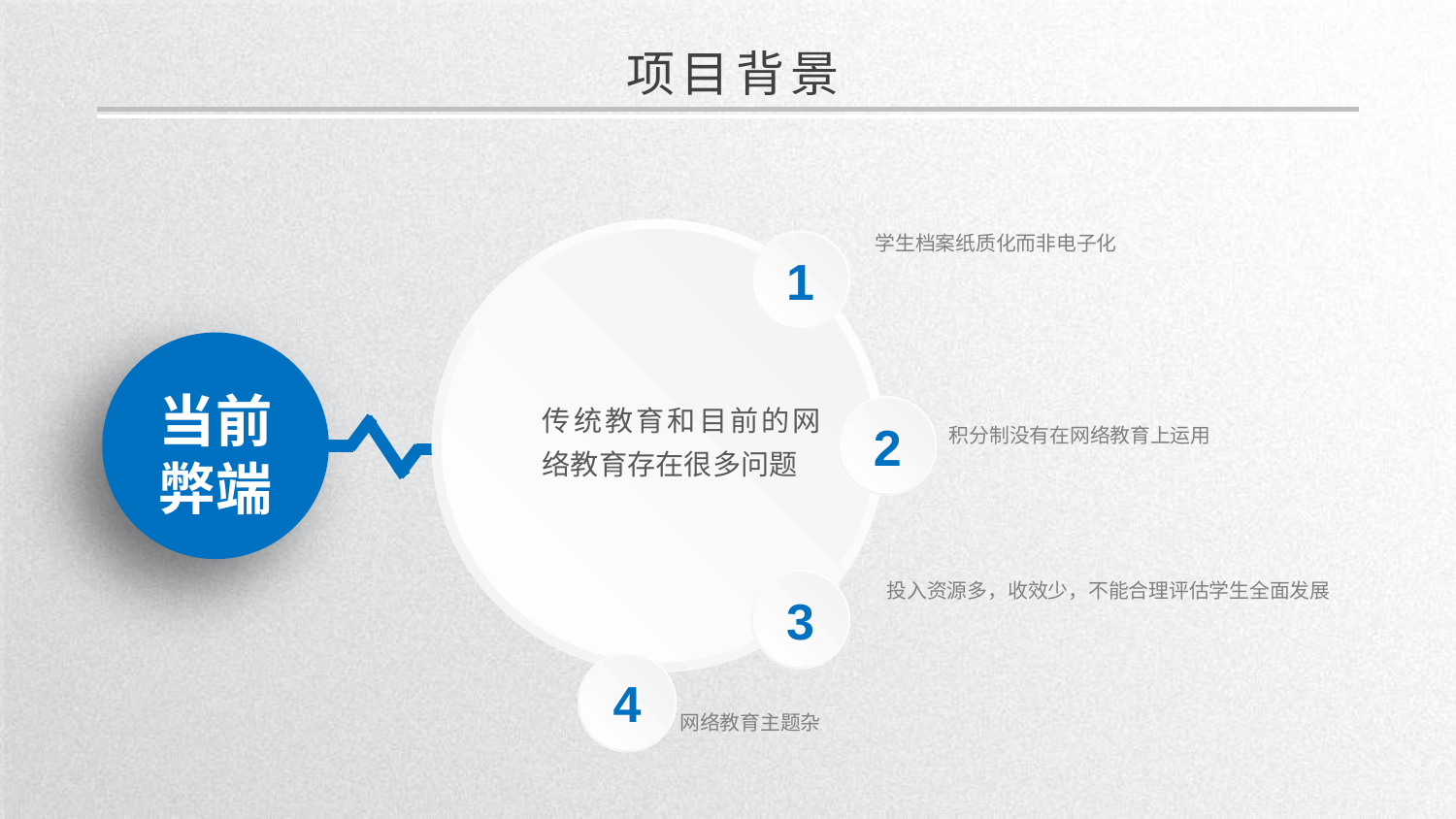

项目背景

1
学生档案纸质化而非电子化

当前
弊端
传统教育和目前的网络教育存在很多问题

2
积分制没有在网络教育上运用

3
投入资源多，收效少，不能合理评估学生全面发展

4
网络教育主题杂